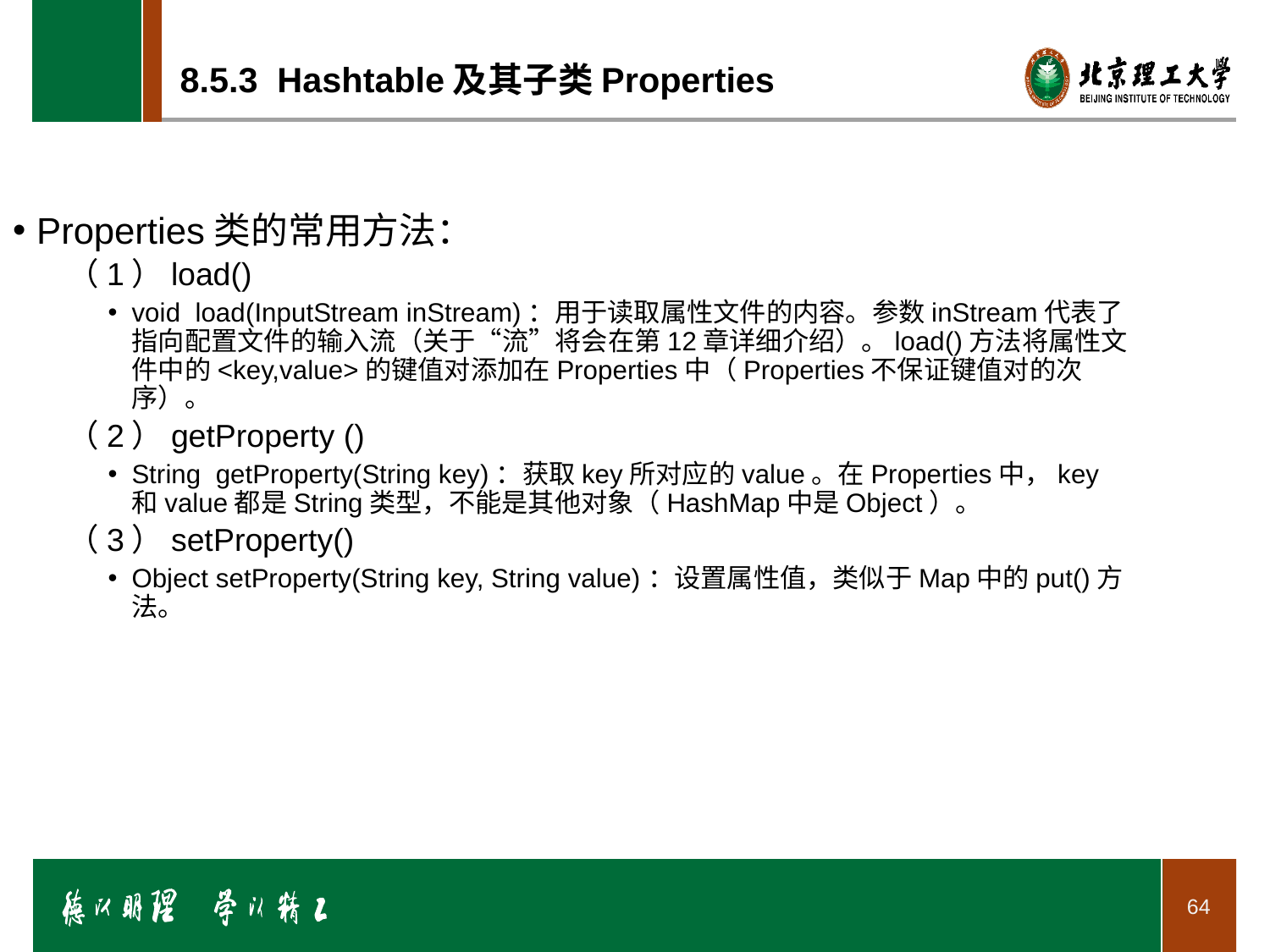

# 8.5.3  Hashtable及其子类Properties
Properties类的常用方法：
（1）load()
void  load(InputStream inStream)：用于读取属性文件的内容。参数inStream代表了指向配置文件的输入流（关于“流”将会在第12章详细介绍）。load()方法将属性文件中的<key,value>的键值对添加在Properties中（Properties不保证键值对的次序）。
（2）getProperty ()
String  getProperty(String key)：获取key所对应的value。在Properties中，key和value都是String类型，不能是其他对象（HashMap中是Object）。
（3）setProperty()
Object setProperty(String key, String value)：设置属性值，类似于Map中的put()方法。